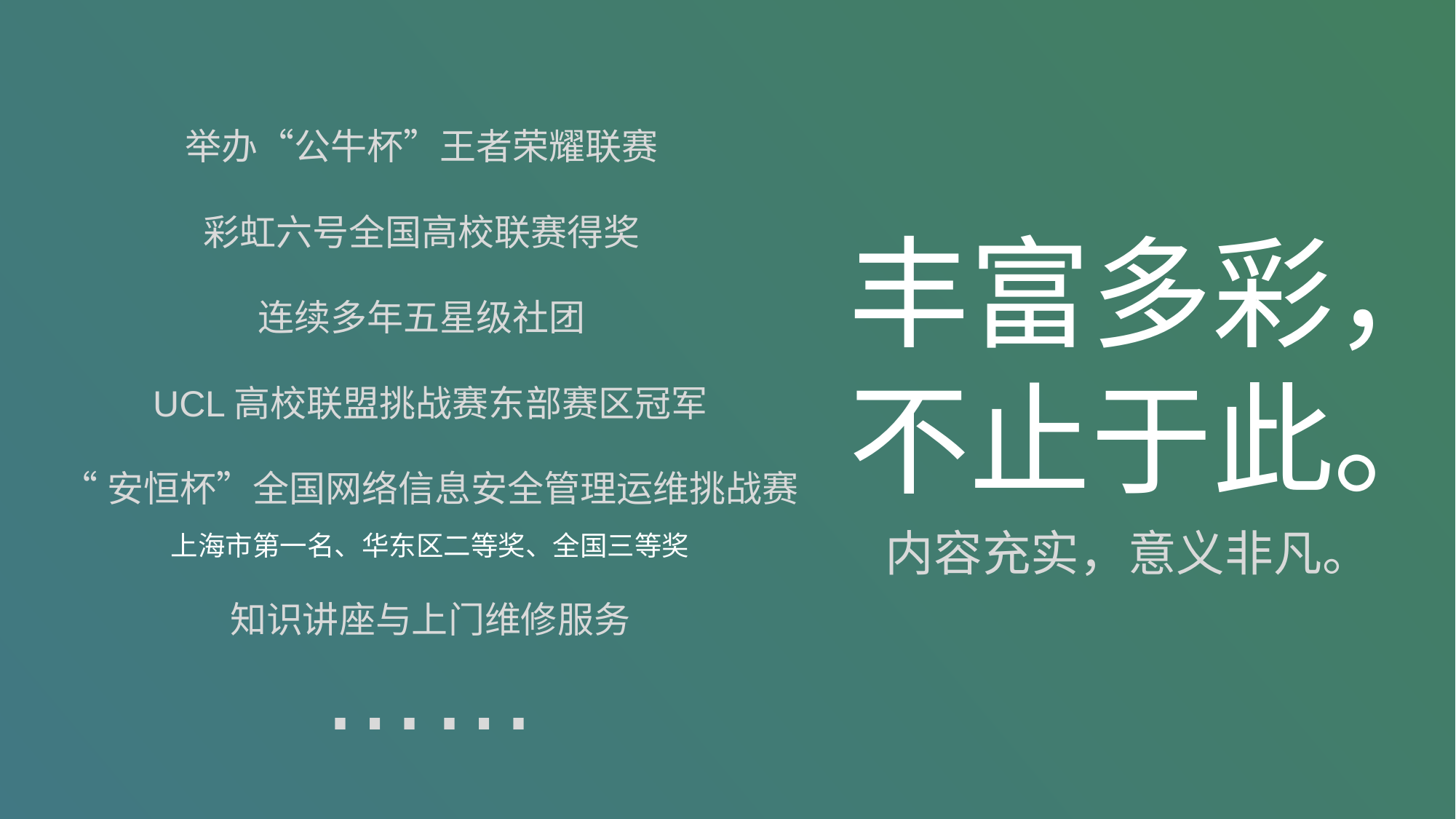

举办“公牛杯”王者荣耀联赛
彩虹六号全国高校联赛得奖
丰富多彩，
不止于此。
连续多年五星级社团
UCL高校联盟挑战赛东部赛区冠军
“安恒杯”全国网络信息安全管理运维挑战赛
内容充实，意义非凡。
上海市第一名、华东区二等奖、全国三等奖
知识讲座与上门维修服务
……